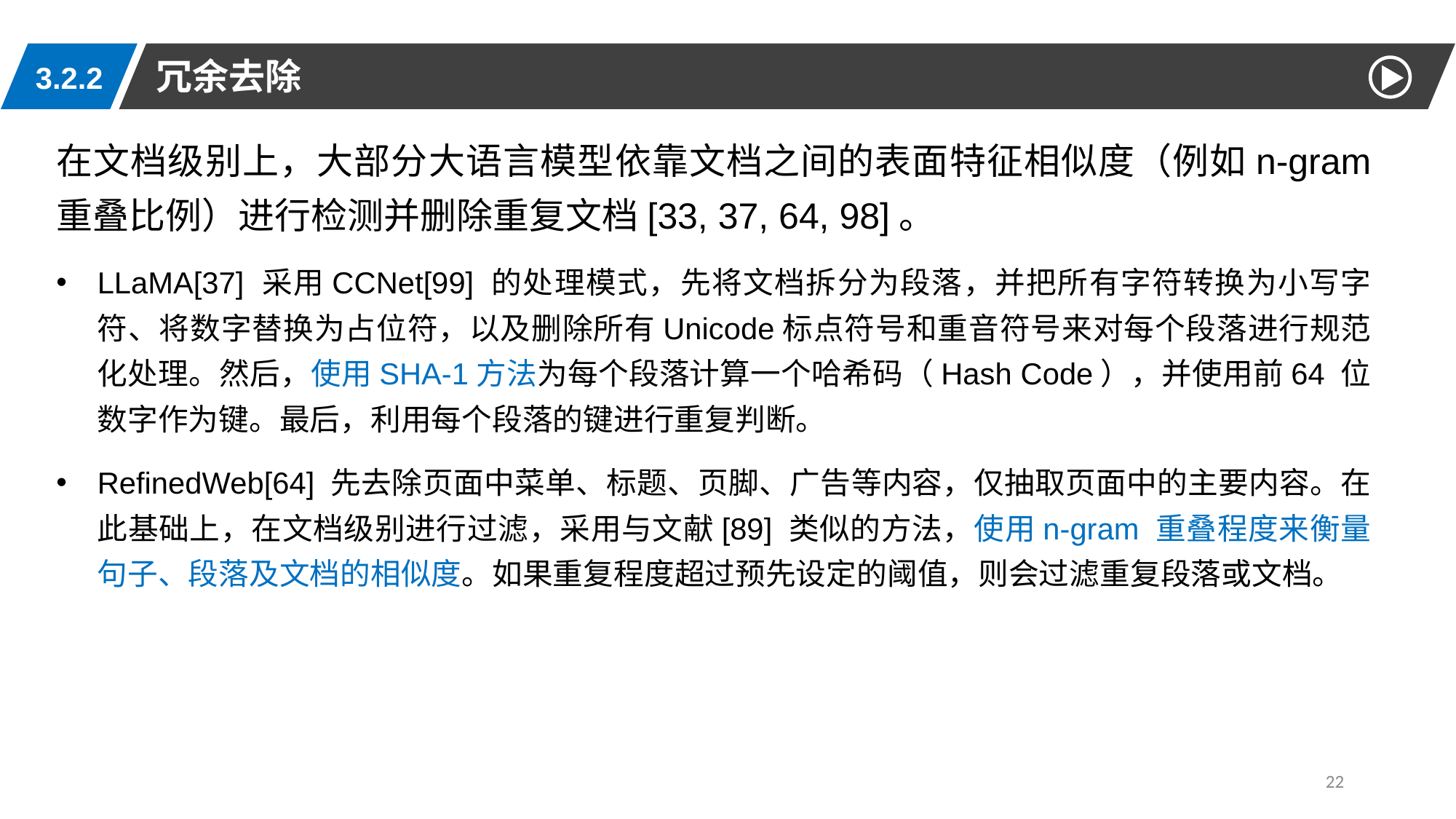

冗余去除
3.2.2

在文档级别上，大部分大语言模型依靠文档之间的表面特征相似度（例如n-gram 重叠比例）进行检测并删除重复文档[33, 37, 64, 98]。
LLaMA[37] 采用CCNet[99] 的处理模式，先将文档拆分为段落，并把所有字符转换为小写字符、将数字替换为占位符，以及删除所有Unicode标点符号和重音符号来对每个段落进行规范化处理。然后，使用SHA-1方法为每个段落计算一个哈希码（Hash Code），并使用前64 位数字作为键。最后，利用每个段落的键进行重复判断。
RefinedWeb[64] 先去除页面中菜单、标题、页脚、广告等内容，仅抽取页面中的主要内容。在此基础上，在文档级别进行过滤，采用与文献[89] 类似的方法，使用n-gram 重叠程度来衡量句子、段落及文档的相似度。如果重复程度超过预先设定的阈值，则会过滤重复段落或文档。
22